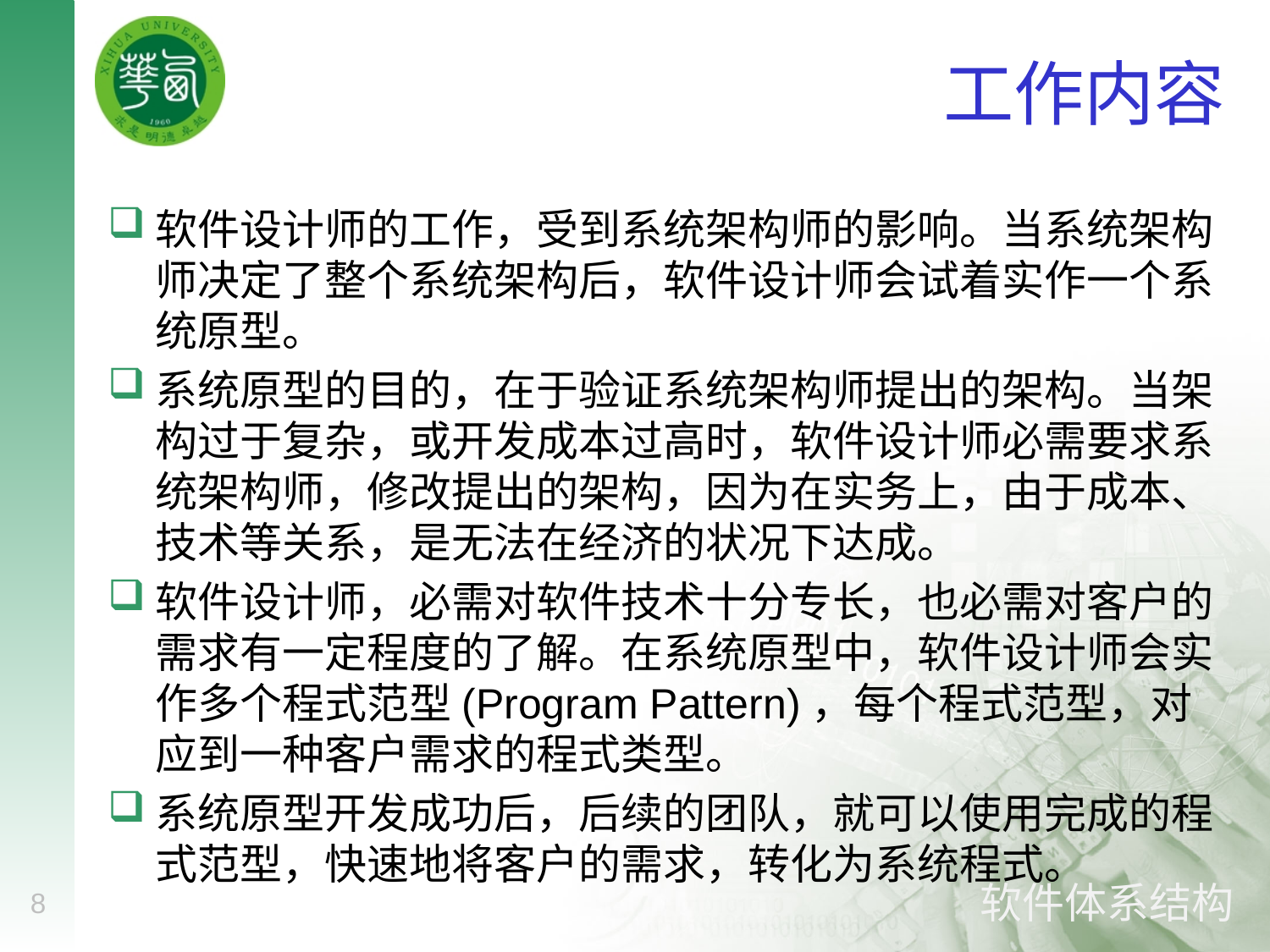

# 工作内容
软件设计师的工作，受到系统架构师的影响。当系统架构师决定了整个系统架构后，软件设计师会试着实作一个系统原型。
系统原型的目的，在于验证系统架构师提出的架构。当架构过于复杂，或开发成本过高时，软件设计师必需要求系统架构师，修改提出的架构，因为在实务上，由于成本、技术等关系，是无法在经济的状况下达成。
软件设计师，必需对软件技术十分专长，也必需对客户的需求有一定程度的了解。在系统原型中，软件设计师会实作多个程式范型(Program Pattern)，每个程式范型，对应到一种客户需求的程式类型。
系统原型开发成功后，后续的团队，就可以使用完成的程式范型，快速地将客户的需求，转化为系统程式。
8